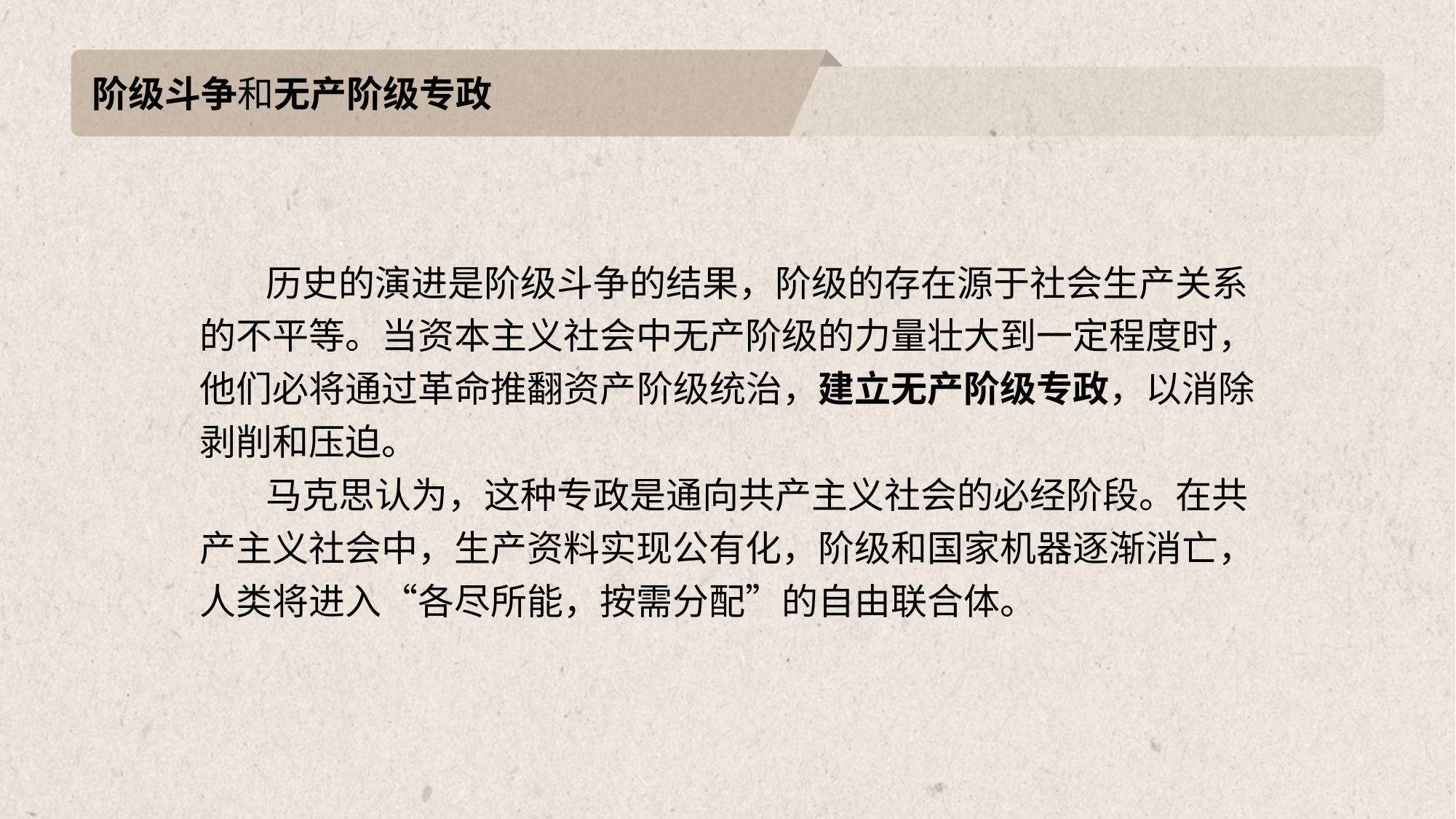

阶级斗争和无产阶级专政
       历史的演进是阶级斗争的结果，阶级的存在源于社会生产关系的不平等。当资本主义社会中无产阶级的力量壮大到一定程度时，他们必将通过革命推翻资产阶级统治，建立无产阶级专政，以消除剥削和压迫。
       马克思认为，这种专政是通向共产主义社会的必经阶段。在共产主义社会中，生产资料实现公有化，阶级和国家机器逐渐消亡，人类将进入“各尽所能，按需分配”的自由联合体。